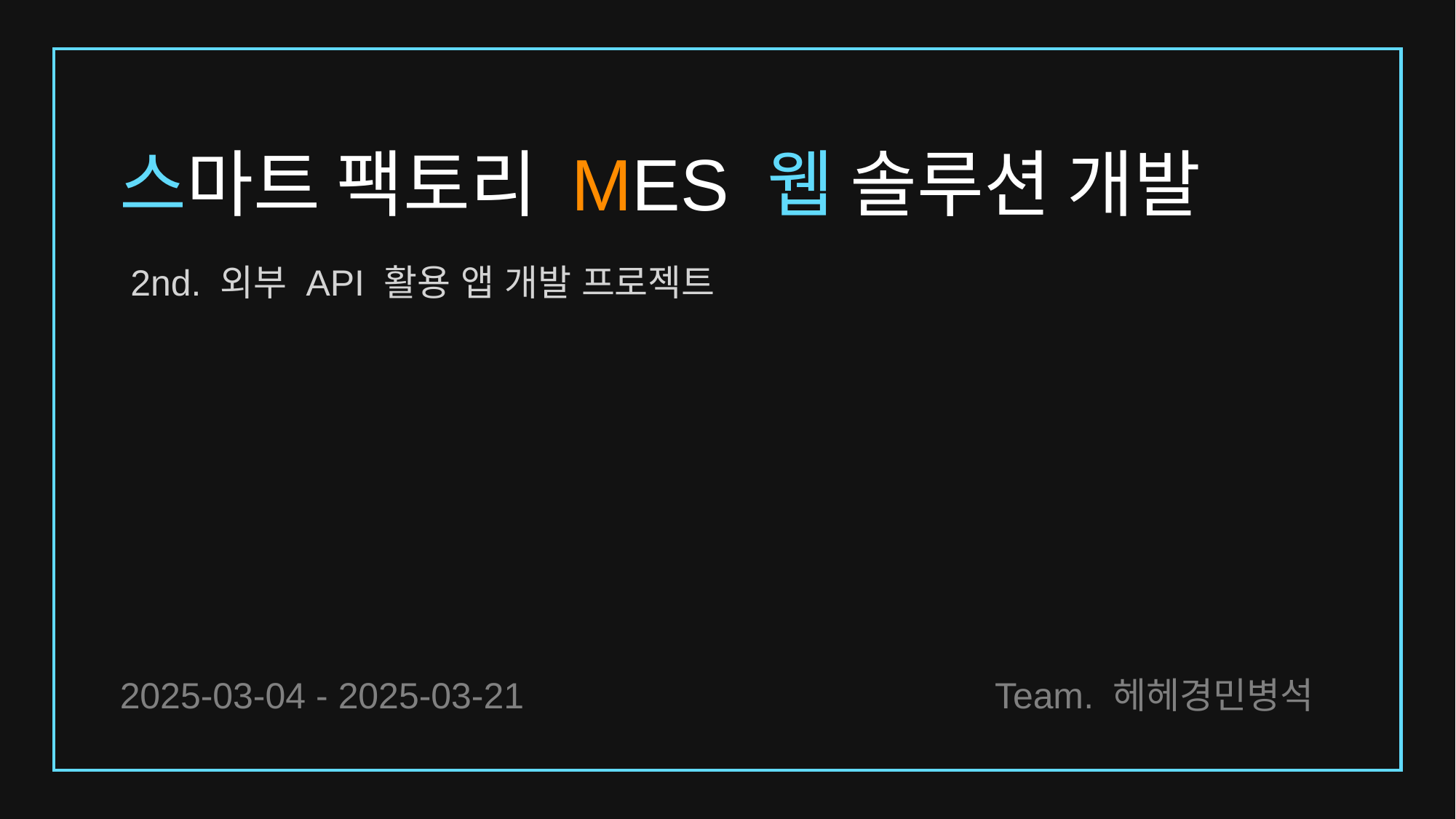

# 스마트 팩토리 MES 웹 솔루션 개발
2nd. 외부 API 활용 앱 개발 프로젝트
2025-03-04 - 2025-03-21
Team. 헤헤경민병석